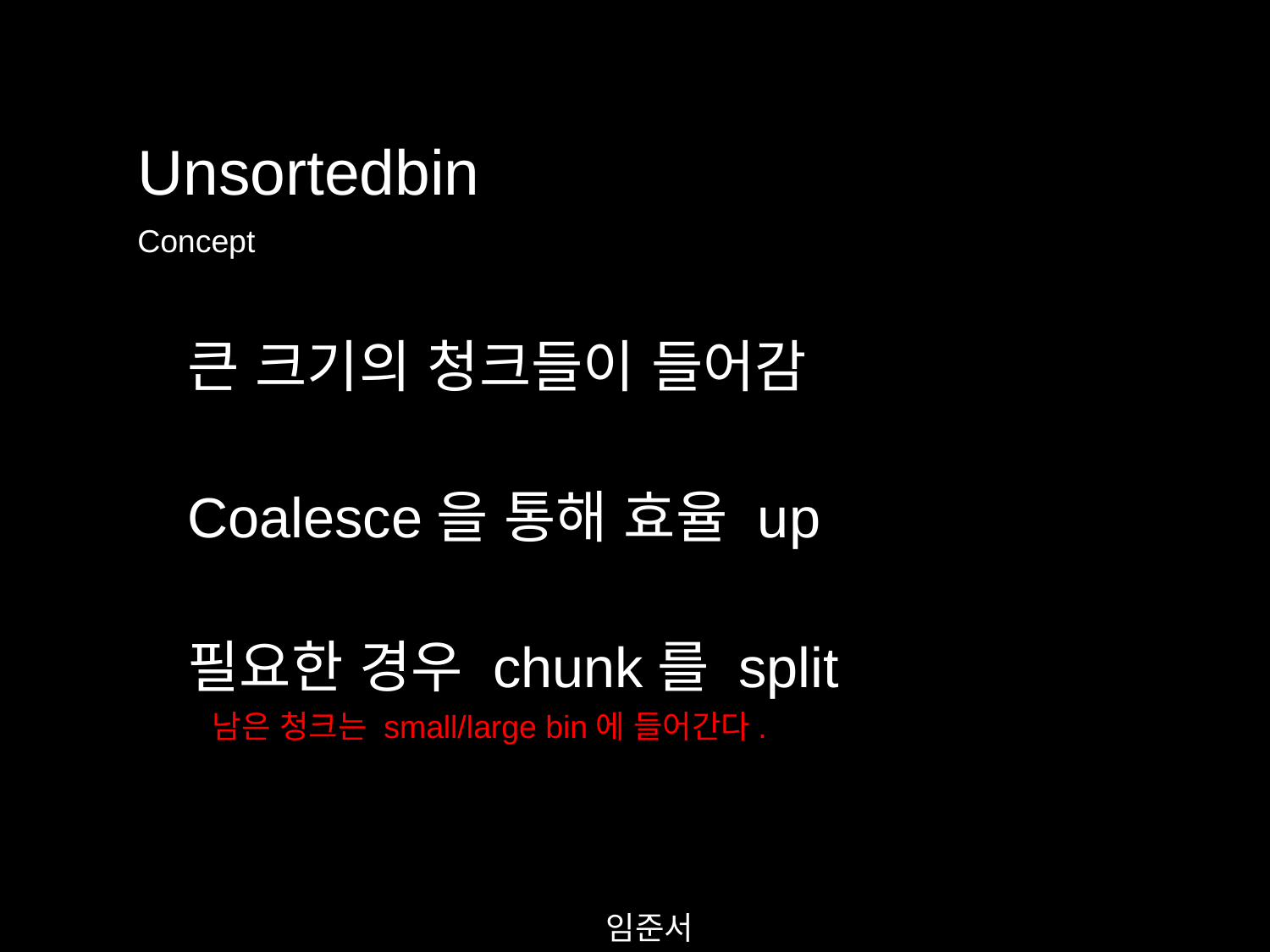

Unsortedbin
Concept
큰 크기의 청크들이 들어감
Coalesce을 통해 효율 up
필요한 경우 chunk를 split
남은 청크는 small/large bin에 들어간다.

임준서